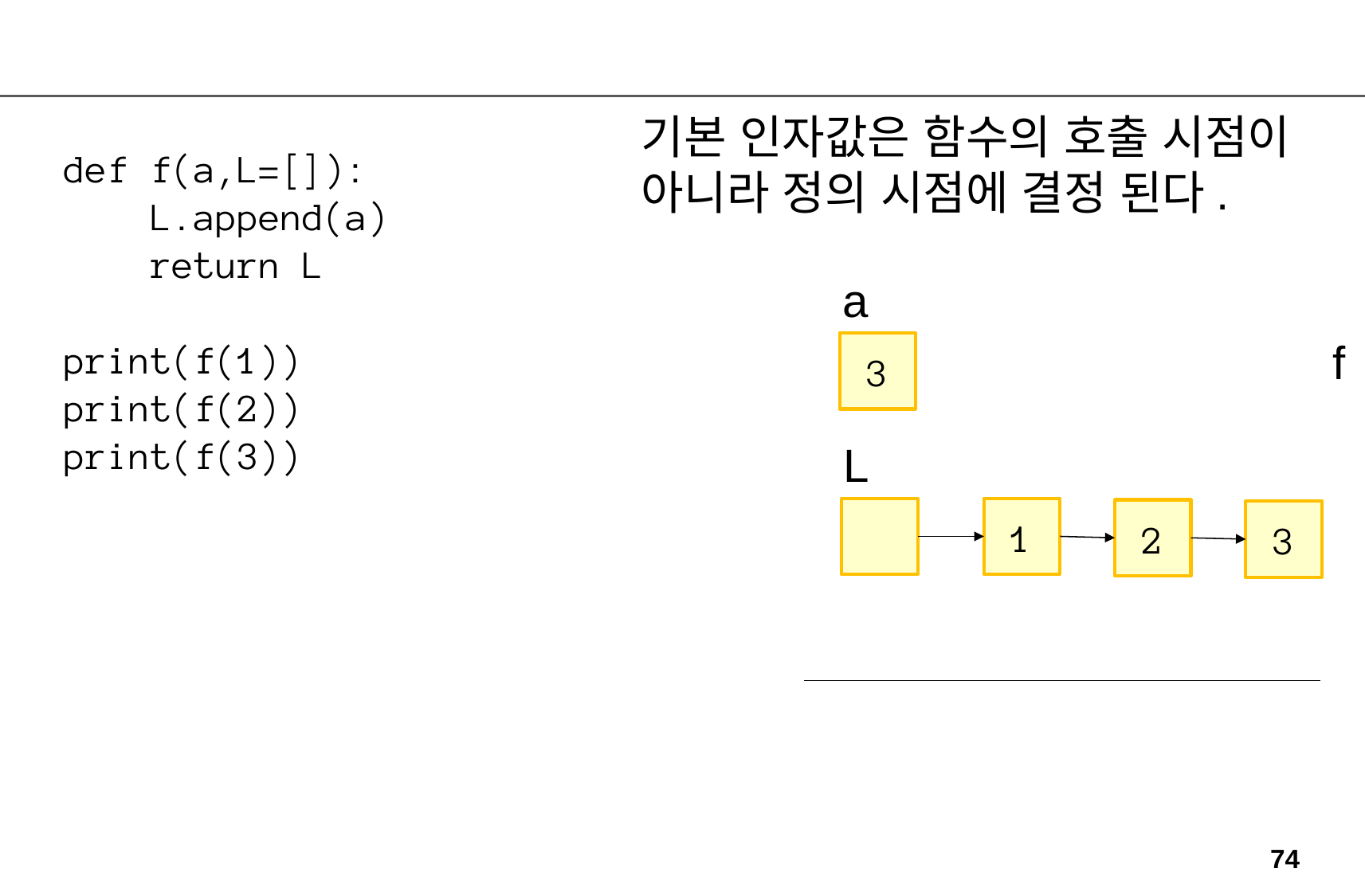

기본 인자값은 함수의 호출 시점이
아니라 정의 시점에 결정 된다.
def f(a,L=[]):
    L.append(a)
    return L

print(f(1))
print(f(2))
print(f(3))
a
f
3
L

1
2
3